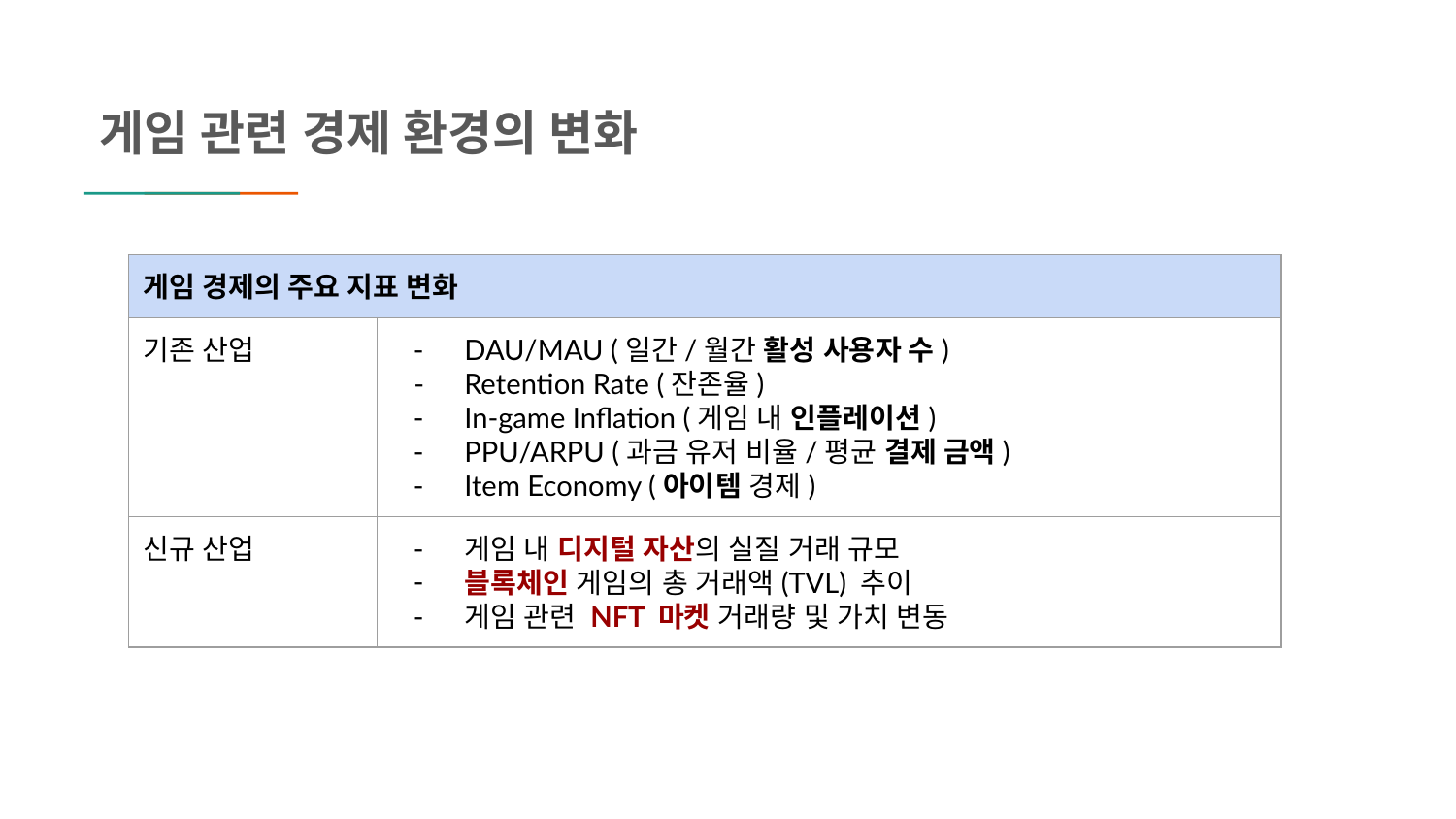

게임 관련 경제 환경의 변화

| 게임 경제의 주요 지표 변화 |  |
| --- | --- |
| 기존 산업 | DAU/MAU (일간/월간 활성 사용자 수) Retention Rate (잔존율) In-game Inflation (게임 내 인플레이션) PPU/ARPU (과금 유저 비율/평균 결제 금액) Item Economy (아이템 경제) |
| 신규 산업 | 게임 내 디지털 자산의 실질 거래 규모 블록체인 게임의 총 거래액(TVL) 추이 게임 관련 NFT 마켓 거래량 및 가치 변동 |